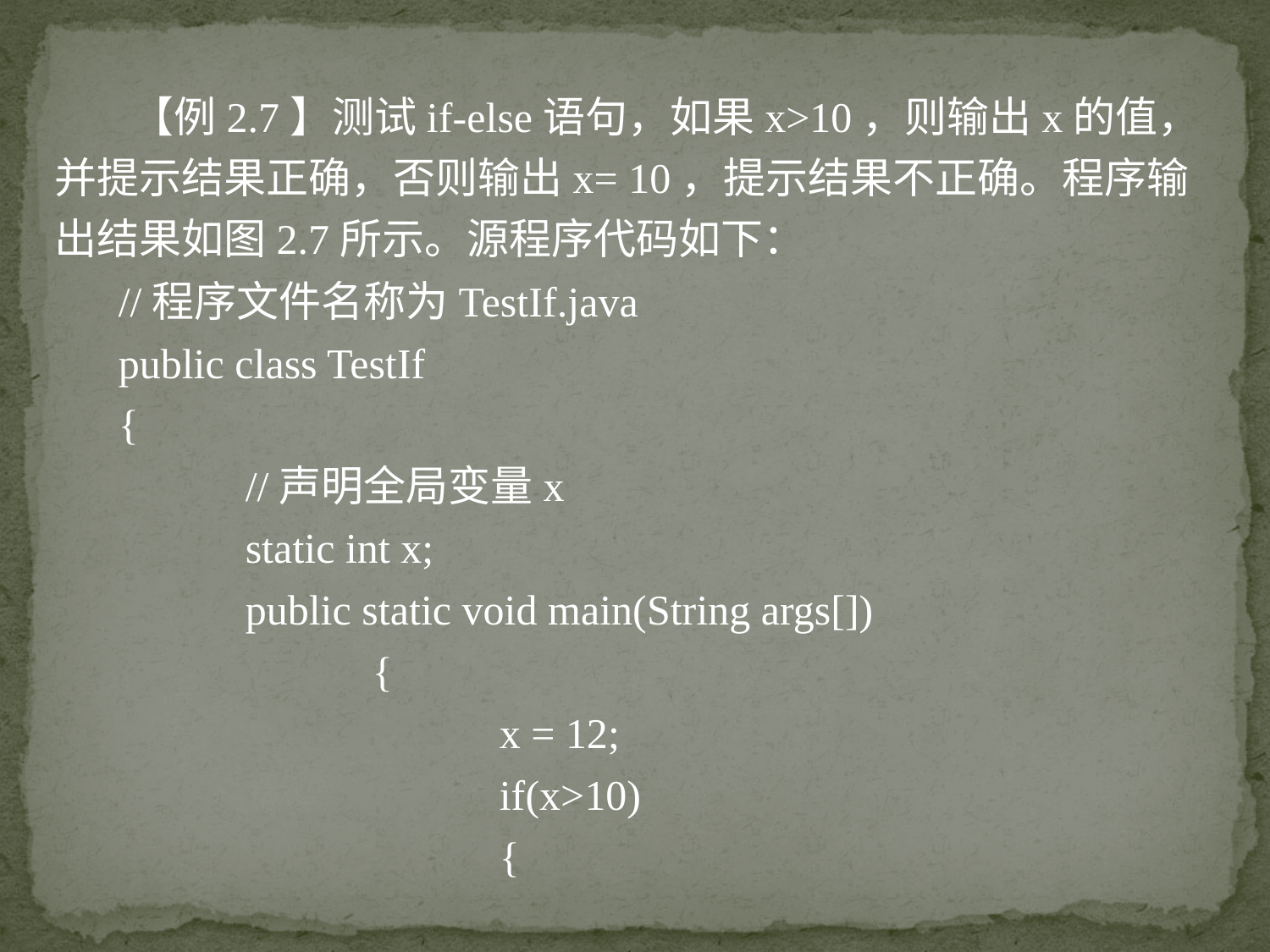

【例2.7】测试if-else语句，如果x>10，则输出x的值，并提示结果正确，否则输出x= 10，提示结果不正确。程序输出结果如图2.7所示。源程序代码如下：
//程序文件名称为TestIf.java
public class TestIf
{
	//声明全局变量x
	static int x;
	public static void main(String args[])
		{
			x = 12;
			if(x>10)
			{